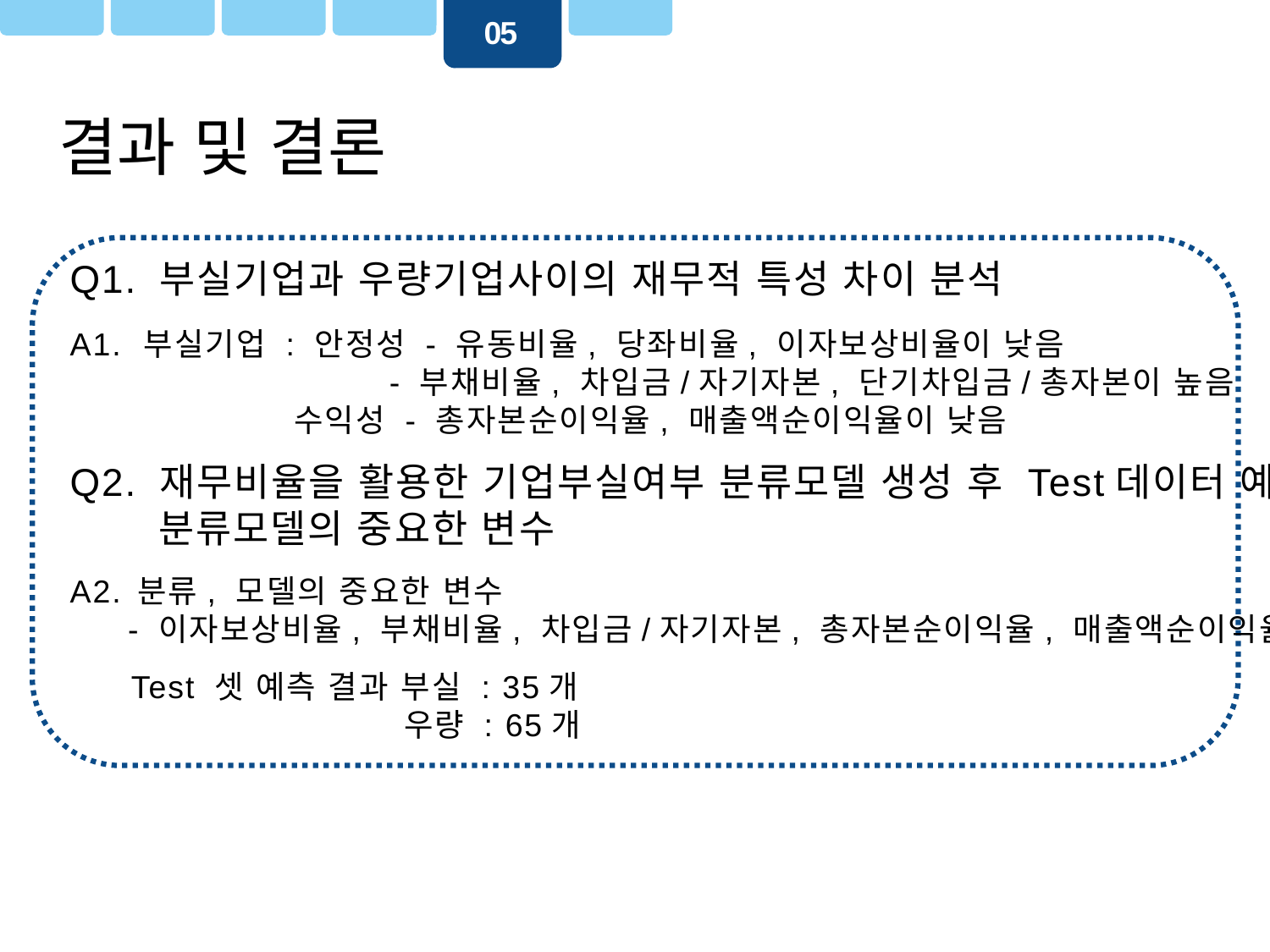

05

결과 및 결론

Q1. 부실기업과 우량기업사이의 재무적 특성 차이 분석

A1.  부실기업 : 안정성 - 유동비율, 당좌비율, 이자보상비율이 낮음
                              - 부채비율, 차입금/자기자본, 단기차입금/총자본이 높음
                      수익성 - 총자본순이익율, 매출액순이익율이 낮음

Q2. 재무비율을 활용한 기업부실여부 분류모델 생성 후 Test데이터 예측
       분류모델의 중요한 변수

A2. 분류, 모델의 중요한 변수
      - 이자보상비율, 부채비율, 차입금/자기자본, 총자본순이익율, 매출액순이익율

      Test 셋 예측 결과 부실 : 35개
                                 우량 : 65개